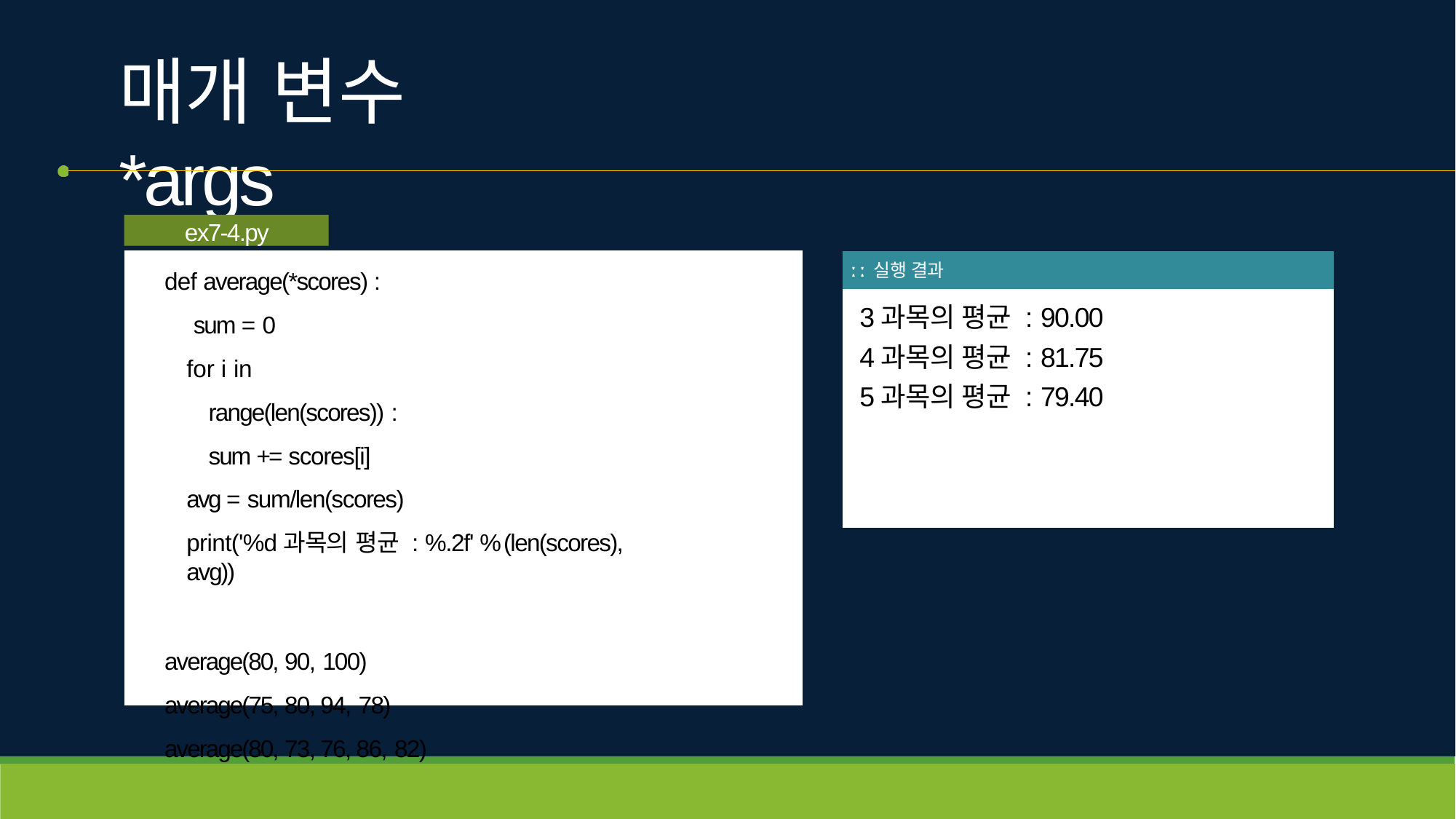

# 매개 변수 *args

ex7-4.py
def average(*scores) :  sum = 0
for i in range(len(scores)) :  sum += scores[i]
avg = sum/len(scores)
print('%d과목의 평균 : %.2f' % (len(scores), avg))

average(80, 90, 100)
average(75, 80, 94, 78)
average(80, 73, 76, 86, 82)

| ː ː 실행 결과 |
| --- |
| 3과목의 평균 : 90.00 4과목의 평균 : 81.75 5과목의 평균 : 79.40 |